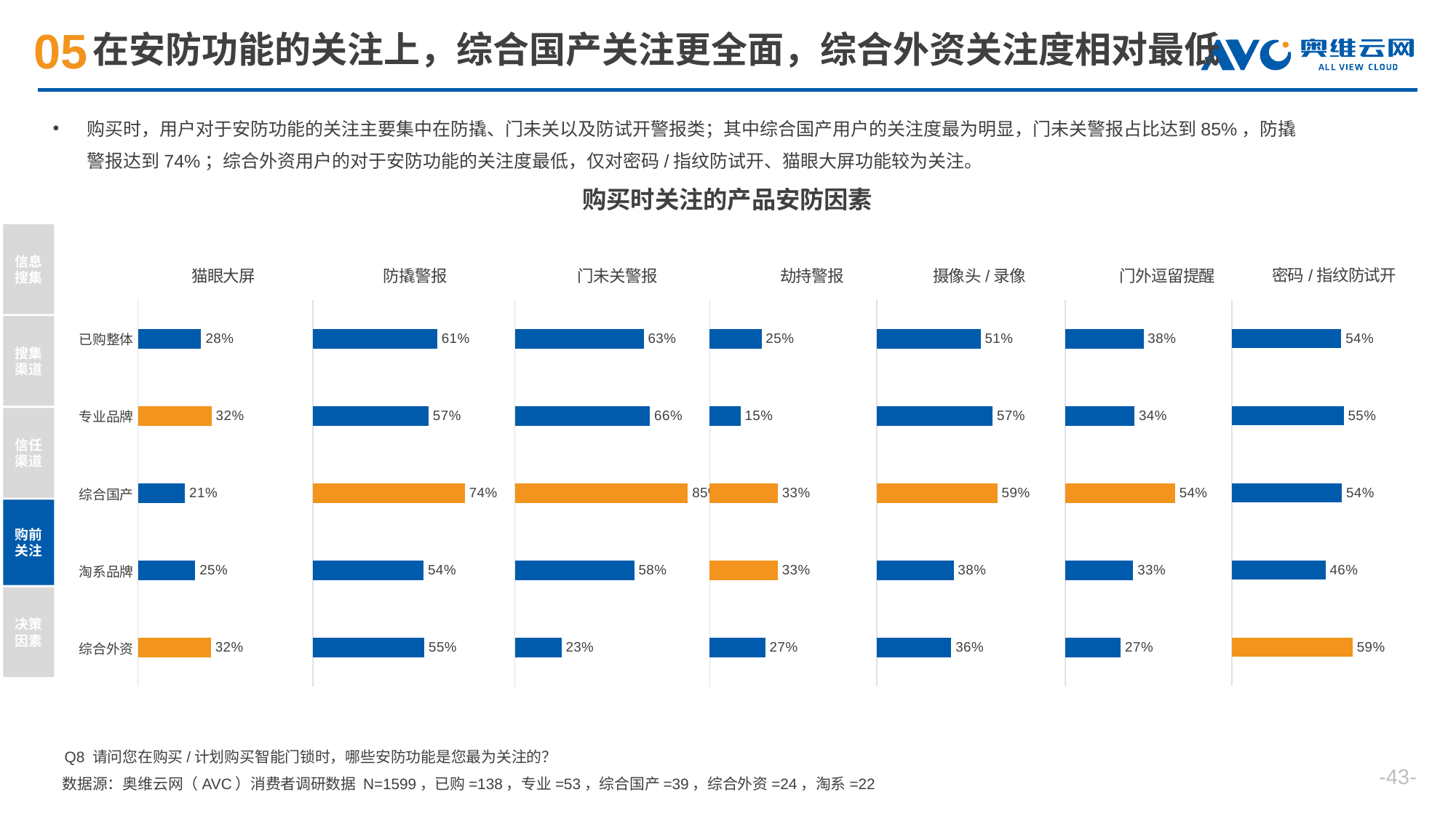

# 在安防功能的关注上，综合国产关注更全面，综合外资关注度相对最低
购买时，用户对于安防功能的关注主要集中在防撬、门未关以及防试开警报类；其中综合国产用户的关注度最为明显，门未关警报占比达到85%，防撬警报达到74%；综合外资用户的对于安防功能的关注度最低，仅对密码/指纹防试开、猫眼大屏功能较为关注。
购买时关注的产品安防因素
信息搜集
搜集渠道
信任渠道
购前关注
决策因素

### Chart:

| Category | 密码/指纹防试开 |
|---|---|
| 已购整体 | 0.5362 |
| 专业品牌 | 0.5472 |
| 综合国产 | 0.5385 |
| 淘系品牌 | 0.4583 |
| 综合外资 | 0.5909 |

### Chart:

| Category | 猫眼大屏 |
|---|---|
| 已购整体 | 0.2754 |
| 专业品牌 | 0.3208 |
| 综合国产 | 0.2051 |
| 淘系品牌 | 0.25 |
| 综合外资 | 0.3182 |

### Chart:

| Category | 防撬警报 |
|---|---|
| 已购整体 | 0.6087 |
| 专业品牌 | 0.566 |
| 综合国产 | 0.7436 |
| 淘系品牌 | 0.5417 |
| 综合外资 | 0.5455 |

### Chart:

| Category | 门未关警报 |
|---|---|
| 已购整体 | 0.6304 |
| 专业品牌 | 0.6604 |
| 综合国产 | 0.8462 |
| 淘系品牌 | 0.5833 |
| 综合外资 | 0.2273 |

### Chart:

| Category | 劫持警报 |
|---|---|
| 已购整体 | 0.2536 |
| 专业品牌 | 0.1509 |
| 综合国产 | 0.3333 |
| 淘系品牌 | 0.3333 |
| 综合外资 | 0.2727 |

### Chart:

| Category | 摄像头/录像 |
|---|---|
| 已购整体 | 0.5072 |
| 专业品牌 | 0.566 |
| 综合国产 | 0.5897 |
| 淘系品牌 | 0.375 |
| 综合外资 | 0.3636 |

### Chart:

| Category | 门外逗留提醒 |
|---|---|
| 已购整体 | 0.3841 |
| 专业品牌 | 0.3396 |
| 综合国产 | 0.5385 |
| 淘系品牌 | 0.3333 |
| 综合外资 | 0.2727 |
Q8 请问您在购买/计划购买智能门锁时，哪些安防功能是您最为关注的？
-43-
数据源：奥维云网（AVC）消费者调研数据 N=1599，已购=138，专业=53，综合国产=39，综合外资=24，淘系=22